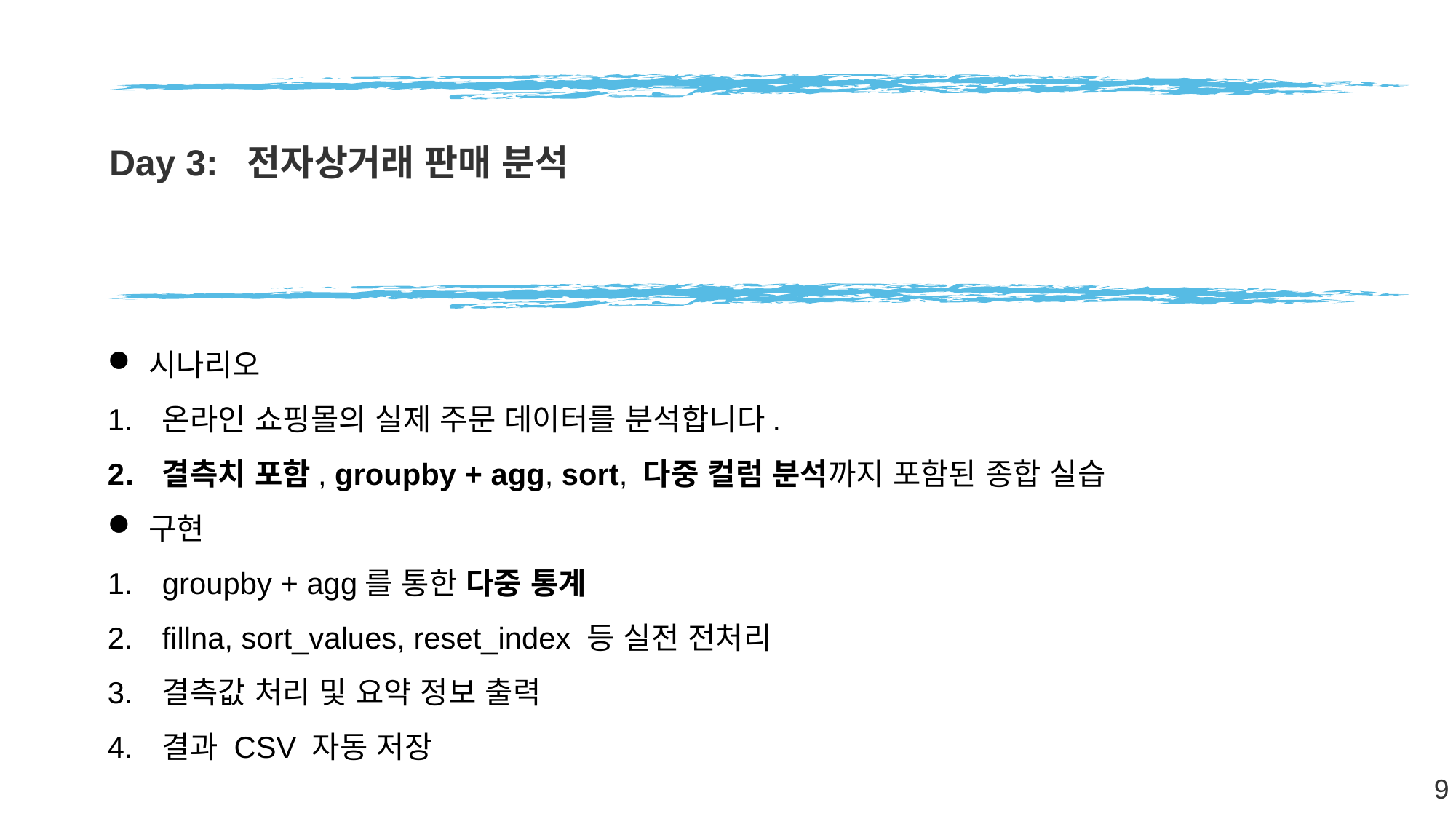

# Day 3:  전자상거래 판매 분석

시나리오
온라인 쇼핑몰의 실제 주문 데이터를 분석합니다.
결측치 포함, groupby + agg, sort, 다중 컬럼 분석까지 포함된 종합 실습
구현
groupby + agg를 통한 다중 통계
fillna, sort_values, reset_index 등 실전 전처리
결측값 처리 및 요약 정보 출력
결과 CSV 자동 저장
9